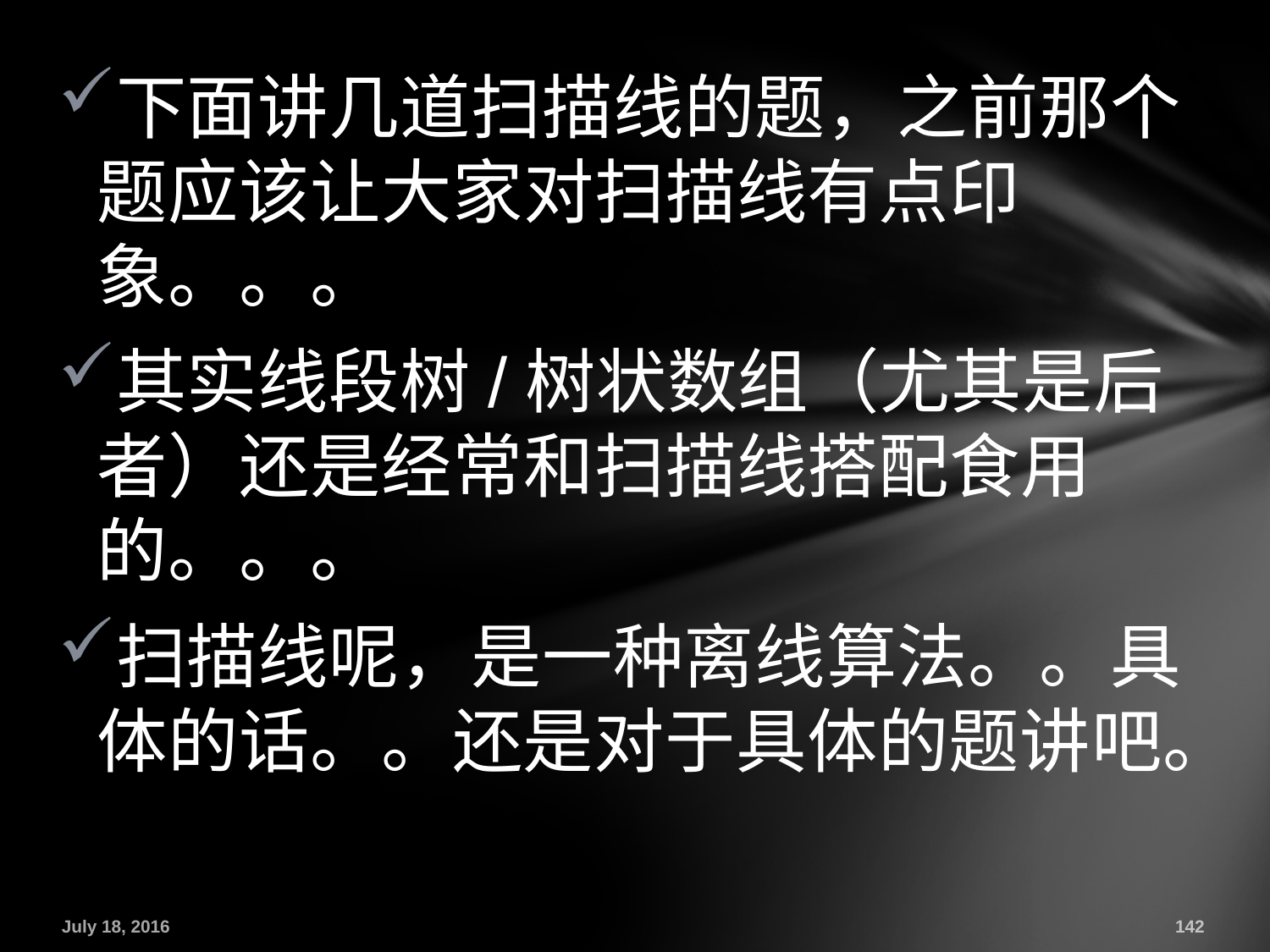

下面讲几道扫描线的题，之前那个题应该让大家对扫描线有点印象。。。
其实线段树/树状数组（尤其是后者）还是经常和扫描线搭配食用的。。。
扫描线呢，是一种离线算法。。具体的话。。还是对于具体的题讲吧。
July 18, 2016

142